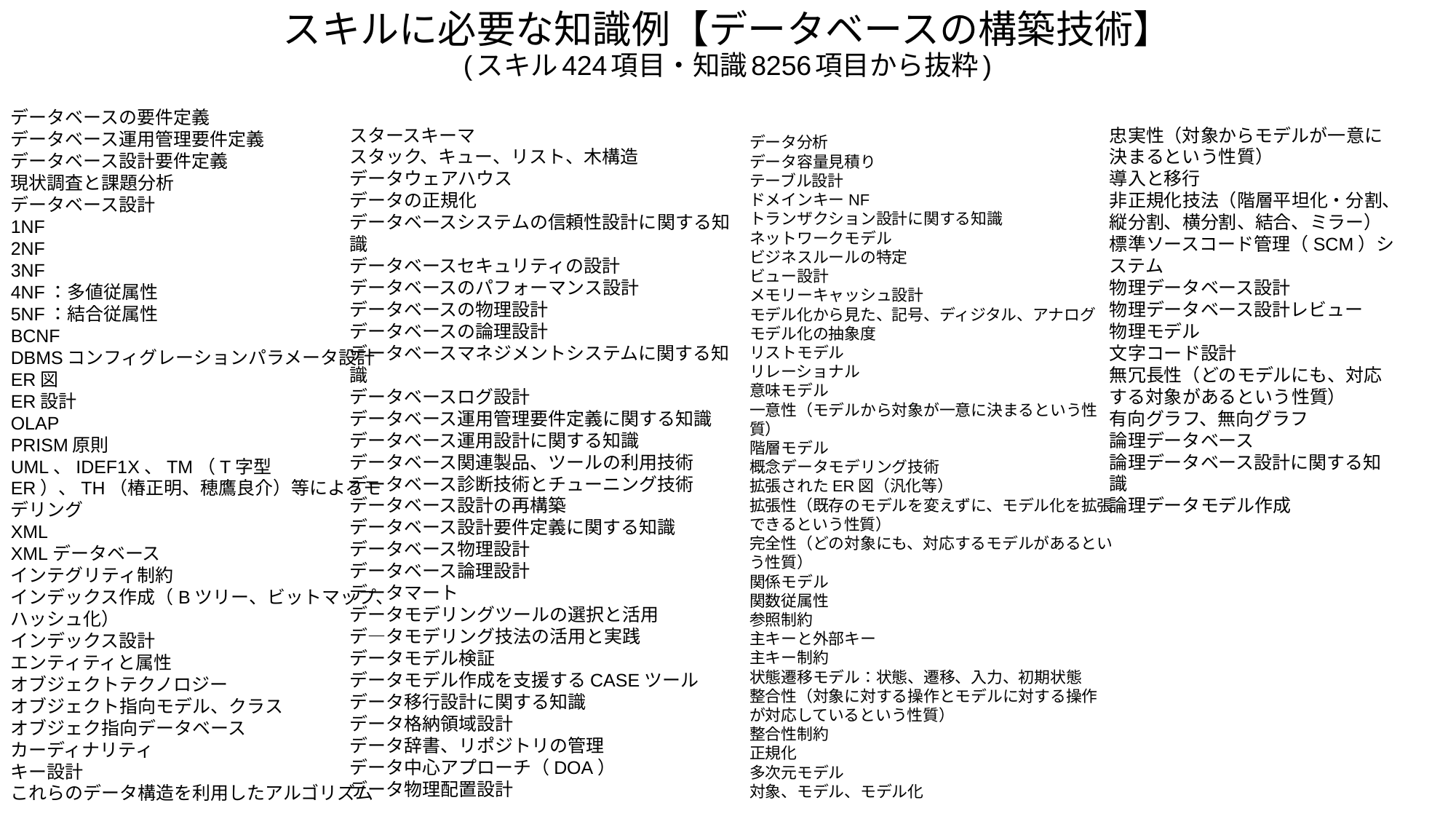

# スキルに必要な知識例【データベースの構築技術】 (スキル424項目・知識8256項目から抜粋)
データベースの要件定義
データベース運用管理要件定義
データベース設計要件定義
現状調査と課題分析
データベース設計
1NF
2NF
3NF
4NF：多値従属性
5NF：結合従属性
BCNF
DBMSコンフィグレーションパラメータ設計
ER図
ER設計
OLAP
PRISM原則
UML、IDEF1X、TM（T字型ER）、TH（椿正明、穂鷹良介）等によるモデリング
XML
XMLデータベース
インテグリティ制約
インデックス作成（Bツリー、ビットマップ、ハッシュ化）
インデックス設計
エンティティと属性
オブジェクトテクノロジー
オブジェクト指向モデル、クラス
オブジェク指向データベース
カーディナリティ
キー設計
これらのデータ構造を利用したアルゴリズム
スタースキーマ
スタック、キュー、リスト、木構造
データウェアハウス
データの正規化
データベースシステムの信頼性設計に関する知識
データベースセキュリティの設計
データベースのパフォーマンス設計
データベースの物理設計
データベースの論理設計
データベースマネジメントシステムに関する知識
データベースログ設計
データベース運用管理要件定義に関する知識
データベース運用設計に関する知識
データベース関連製品、ツールの利用技術
データベース診断技術とチューニング技術
データベース設計の再構築
データベース設計要件定義に関する知識
データベース物理設計
データベース論理設計
データマート
データモデリングツールの選択と活用
デ―タモデリング技法の活用と実践
データモデル検証
データモデル作成を支援するCASEツール
データ移行設計に関する知識
データ格納領域設計
データ辞書、リポジトリの管理
データ中心アプローチ（DOA）
データ物理配置設計
忠実性（対象からモデルが一意に決まるという性質）
導入と移行
非正規化技法（階層平坦化・分割、縦分割、横分割、結合、ミラー）
標準ソースコード管理（SCM）システム
物理データベース設計
物理データベース設計レビュー
物理モデル
文字コード設計
無冗長性（どのモデルにも、対応する対象があるという性質）
有向グラフ、無向グラフ
論理データベース
論理データベース設計に関する知識
論理データモデル作成
データ分析
データ容量見積り
テーブル設計
ドメインキーNF
トランザクション設計に関する知識
ネットワークモデル
ビジネスルールの特定
ビュー設計
メモリーキャッシュ設計
モデル化から見た、記号、ディジタル、アナログ
モデル化の抽象度
リストモデル
リレーショナル
意味モデル
一意性（モデルから対象が一意に決まるという性質）
階層モデル
概念データモデリング技術
拡張されたER図（汎化等）
拡張性（既存のモデルを変えずに、モデル化を拡張できるという性質）
完全性（どの対象にも、対応するモデルがあるという性質）
関係モデル
関数従属性
参照制約
主キーと外部キー
主キー制約
状態遷移モデル：状態、遷移、入力、初期状態
整合性（対象に対する操作とモデルに対する操作が対応しているという性質）
整合性制約
正規化
多次元モデル
対象、モデル、モデル化